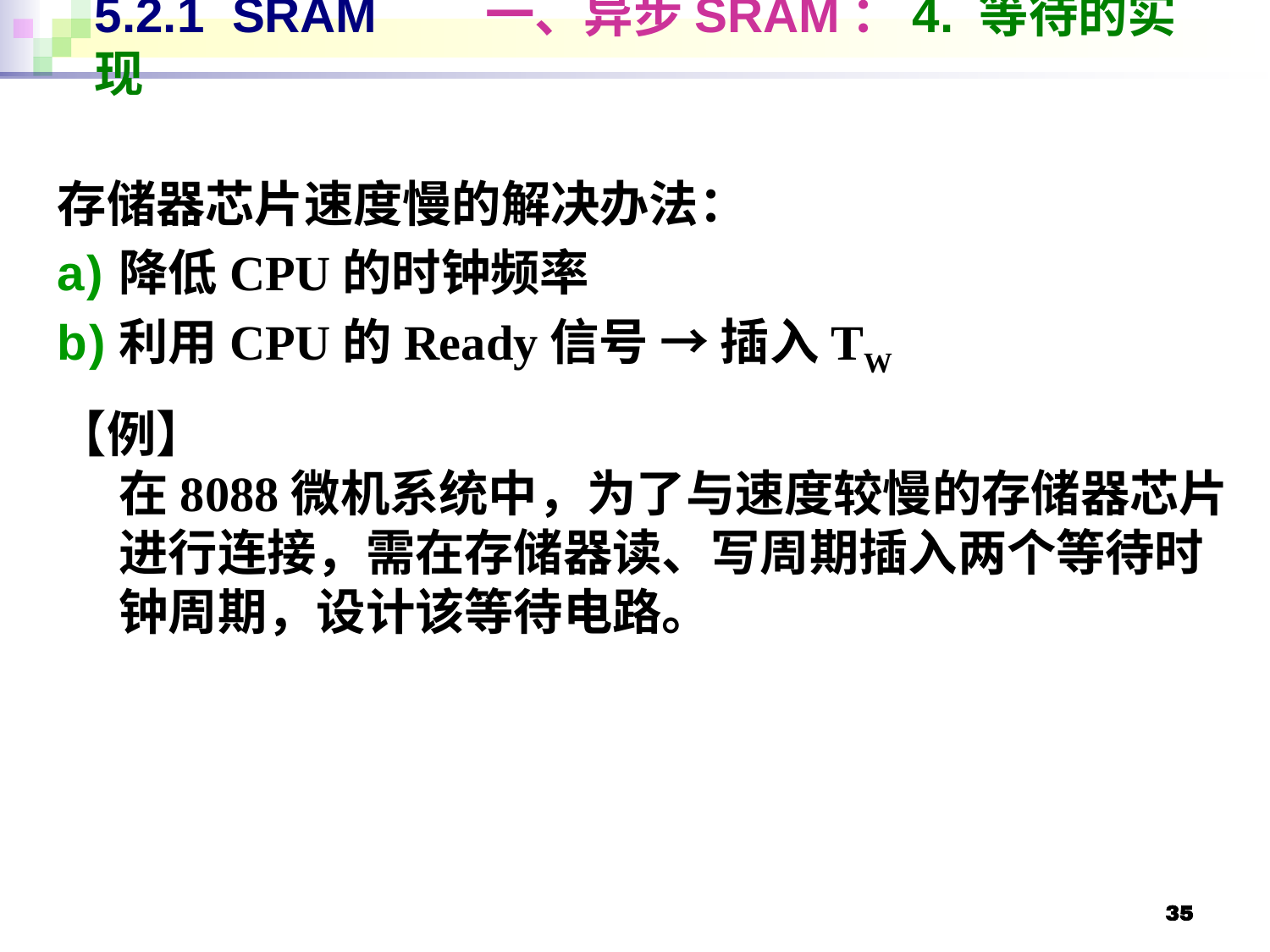

# 5.2.1  SRAM       一、异步SRAM：4. 等待的实现
存储器芯片速度慢的解决办法：
降低CPU的时钟频率
利用CPU的Ready信号 → 插入TW
【例】
在8088微机系统中，为了与速度较慢的存储器芯片进行连接，需在存储器读、写周期插入两个等待时钟周期，设计该等待电路。
35